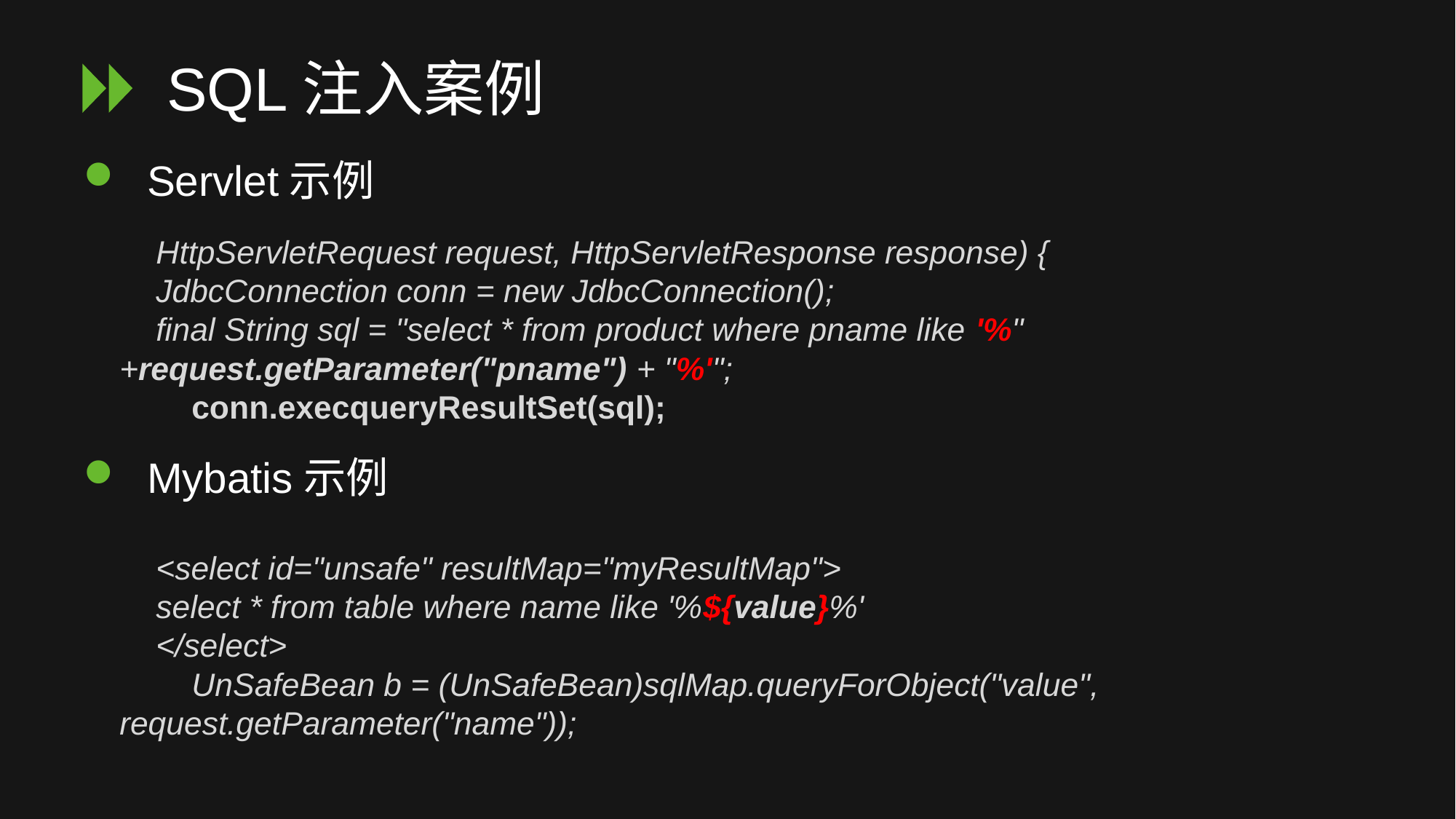

# SQL注入案例
  Servlet示例
HttpServletRequest request, HttpServletResponse response) {
JdbcConnection conn = new JdbcConnection();
final String sql = "select * from product where pname like '%"	+request.getParameter("pname") + "%'";
    conn.execqueryResultSet(sql);
  Mybatis示例
<select id="unsafe" resultMap="myResultMap">
select * from table where name like '%${value}%'
</select>
    UnSafeBean b = (UnSafeBean)sqlMap.queryForObject("value",    request.getParameter("name"));